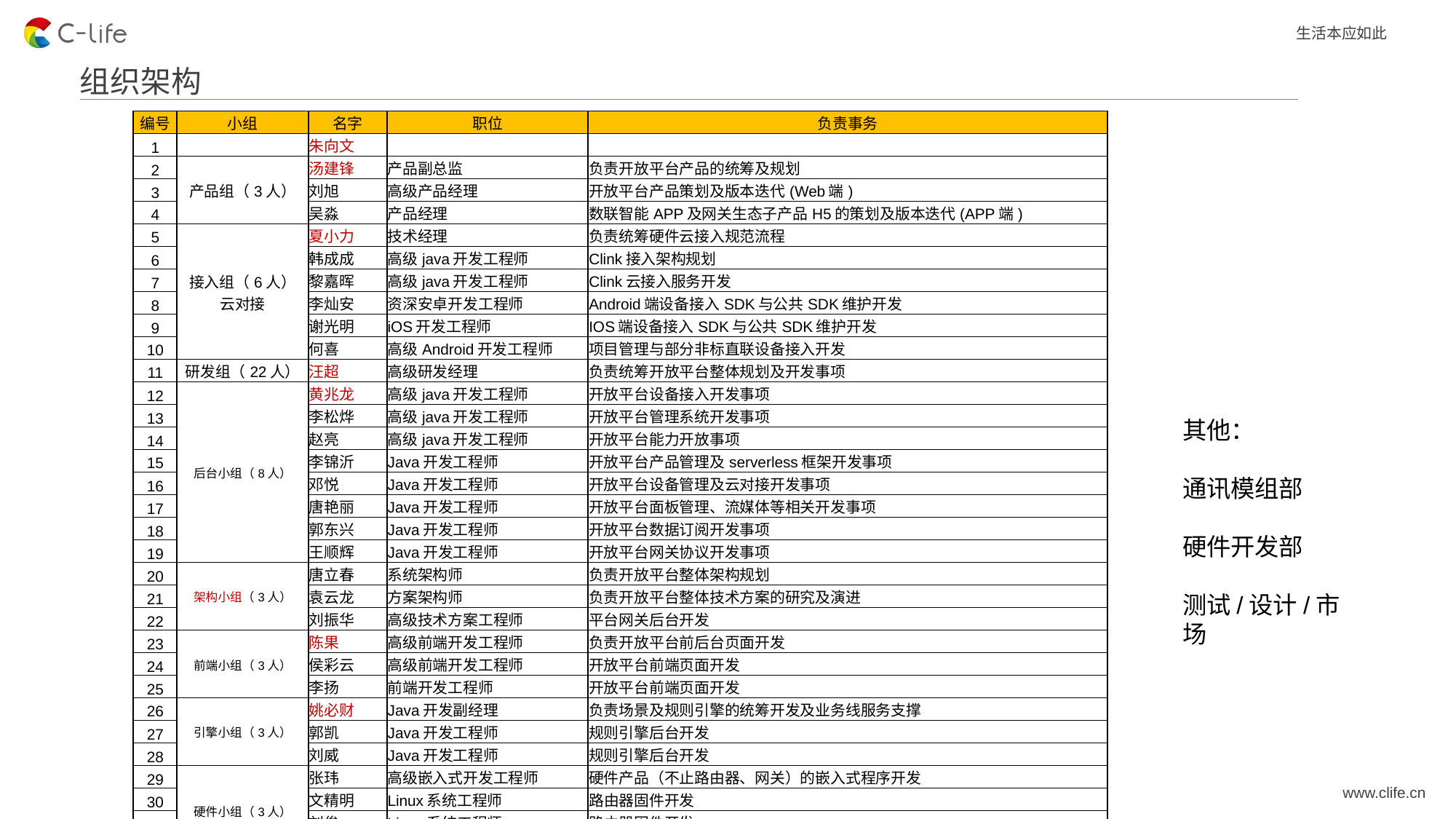

组织架构
| 编号 | 小组 | 名字 | 职位 | 负责事务 |
| --- | --- | --- | --- | --- |
| 1 |  | 朱向文 |  |  |
| 2 | 产品组（3人） | 汤建锋 | 产品副总监 | 负责开放平台产品的统筹及规划 |
| 3 |  | 刘旭 | 高级产品经理 | 开放平台产品策划及版本迭代(Web端) |
| 4 |  | 吴淼 | 产品经理 | 数联智能APP及网关生态子产品H5的策划及版本迭代(APP端) |
| 5 | 接入组（6人） 云对接 | 夏小力 | 技术经理 | 负责统筹硬件云接入规范流程 |
| 6 |  | 韩成成 | 高级java开发工程师 | Clink接入架构规划 |
| 7 |  | 黎嘉晖 | 高级java开发工程师 | Clink云接入服务开发 |
| 8 |  | 李灿安 | 资深安卓开发工程师 | Android端设备接入SDK与公共SDK维护开发 |
| 9 |  | 谢光明 | iOS开发工程师 | IOS端设备接入SDK与公共SDK维护开发 |
| 10 |  | 何喜 | 高级Android开发工程师 | 项目管理与部分非标直联设备接入开发 |
| 11 | 研发组（22人） | 汪超 | 高级研发经理 | 负责统筹开放平台整体规划及开发事项 |
| 12 | 后台小组（8人） | 黄兆龙 | 高级java开发工程师 | 开放平台设备接入开发事项 |
| 13 |  | 李松烨 | 高级java开发工程师 | 开放平台管理系统开发事项 |
| 14 |  | 赵亮 | 高级java开发工程师 | 开放平台能力开放事项 |
| 15 |  | 李锦沂 | Java开发工程师 | 开放平台产品管理及serverless框架开发事项 |
| 16 |  | 邓悦 | Java开发工程师 | 开放平台设备管理及云对接开发事项 |
| 17 |  | 唐艳丽 | Java开发工程师 | 开放平台面板管理、流媒体等相关开发事项 |
| 18 |  | 郭东兴 | Java开发工程师 | 开放平台数据订阅开发事项 |
| 19 |  | 王顺辉 | Java开发工程师 | 开放平台网关协议开发事项 |
| 20 | 架构小组（3人） | 唐立春 | 系统架构师 | 负责开放平台整体架构规划 |
| 21 |  | 袁云龙 | 方案架构师 | 负责开放平台整体技术方案的研究及演进 |
| 22 |  | 刘振华 | 高级技术方案工程师 | 平台网关后台开发 |
| 23 | 前端小组（3人） | 陈果 | 高级前端开发工程师 | 负责开放平台前后台页面开发 |
| 24 |  | 侯彩云 | 高级前端开发工程师 | 开放平台前端页面开发 |
| 25 |  | 李扬 | 前端开发工程师 | 开放平台前端页面开发 |
| 26 | 引擎小组（3人） | 姚必财 | Java开发副经理 | 负责场景及规则引擎的统筹开发及业务线服务支撑 |
| 27 |  | 郭凯 | Java开发工程师 | 规则引擎后台开发 |
| 28 |  | 刘威 | Java开发工程师 | 规则引擎后台开发 |
| 29 | 硬件小组（3人） | 张玮 | 高级嵌入式开发工程师 | 硬件产品（不止路由器、网关）的嵌入式程序开发 |
| 30 |  | 文精明 | Linux系统工程师 | 路由器固件开发 |
| 31 |  | 刘俊 | Linux系统工程师 | 路由器固件开发 |
| 32 |  | 熊姣 | FAE测试工程师 | 路由器测试 |
其他：

通讯模组部

硬件开发部

测试/设计/市场